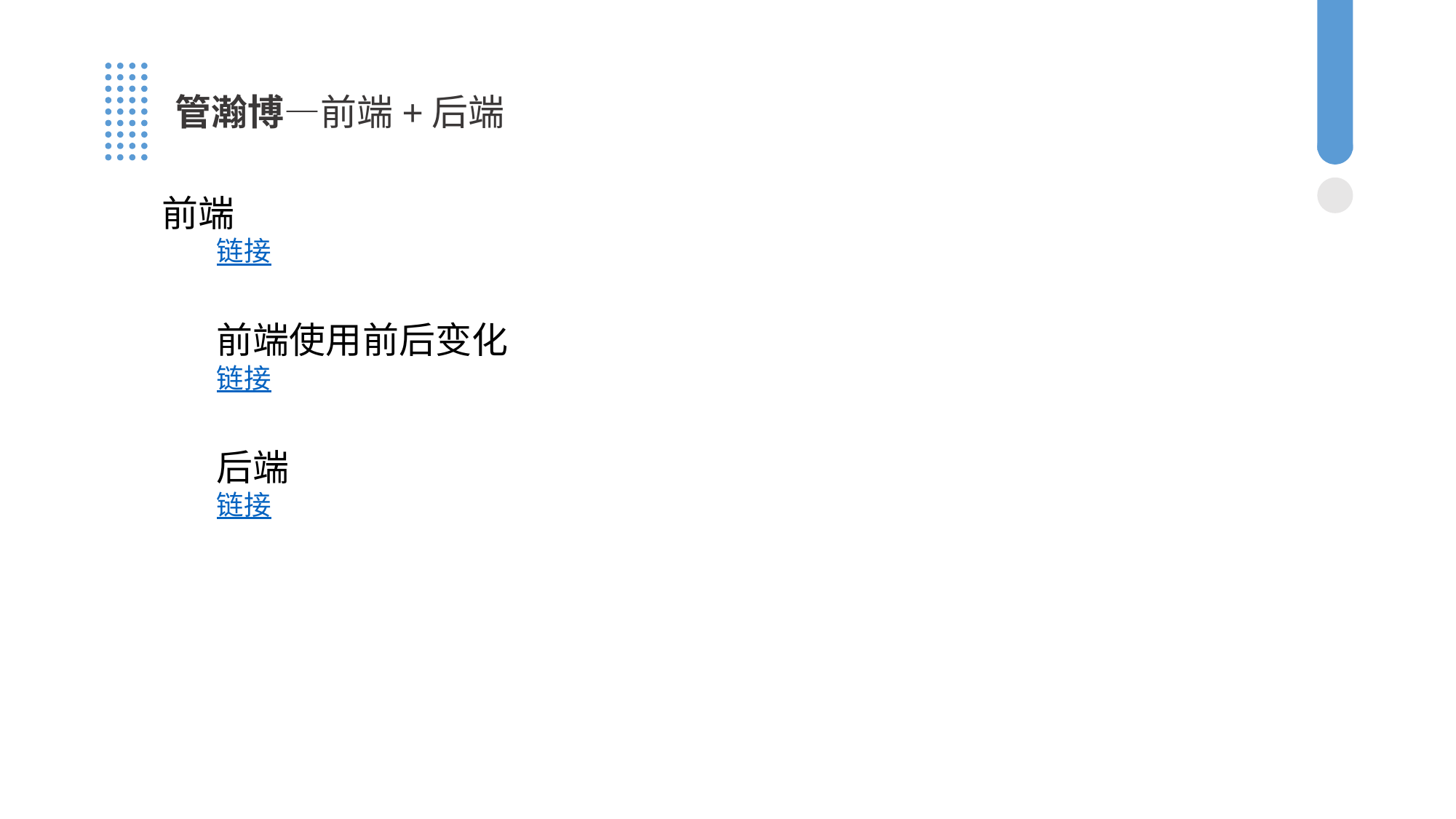

管瀚博—前端+后端

前端
链接

前端使用前后变化
链接

后端
链接